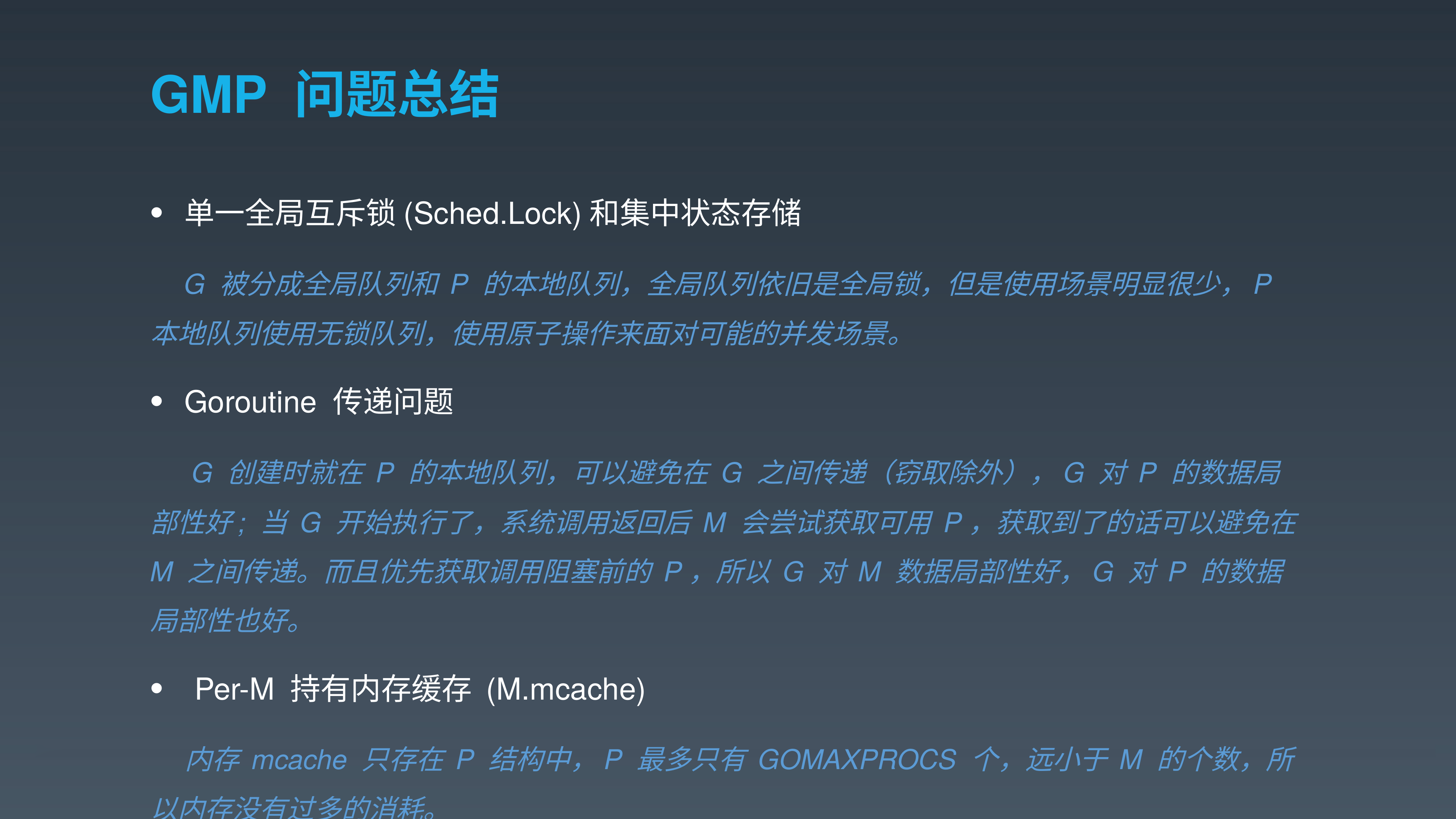

# GMP 问题总结
单一全局互斥锁(Sched.Lock)和集中状态存储
    G 被分成全局队列和 P 的本地队列，全局队列依旧是全局锁，但是使用场景明显很少，P 本地队列使用无锁队列，使用原子操作来面对可能的并发场景。
Goroutine 传递问题
     G 创建时就在 P 的本地队列，可以避免在 G 之间传递（窃取除外），G 对 P 的数据局部性好; 当 G 开始执行了，系统调用返回后 M 会尝试获取可用 P，获取到了的话可以避免在 M 之间传递。而且优先获取调用阻塞前的 P，所以 G 对 M 数据局部性好，G 对 P 的数据局部性也好。
Per-M 持有内存缓存 (M.mcache)
    内存 mcache 只存在 P 结构中，P 最多只有 GOMAXPROCS 个，远小于 M 的个数，所以内存没有过多的消耗。